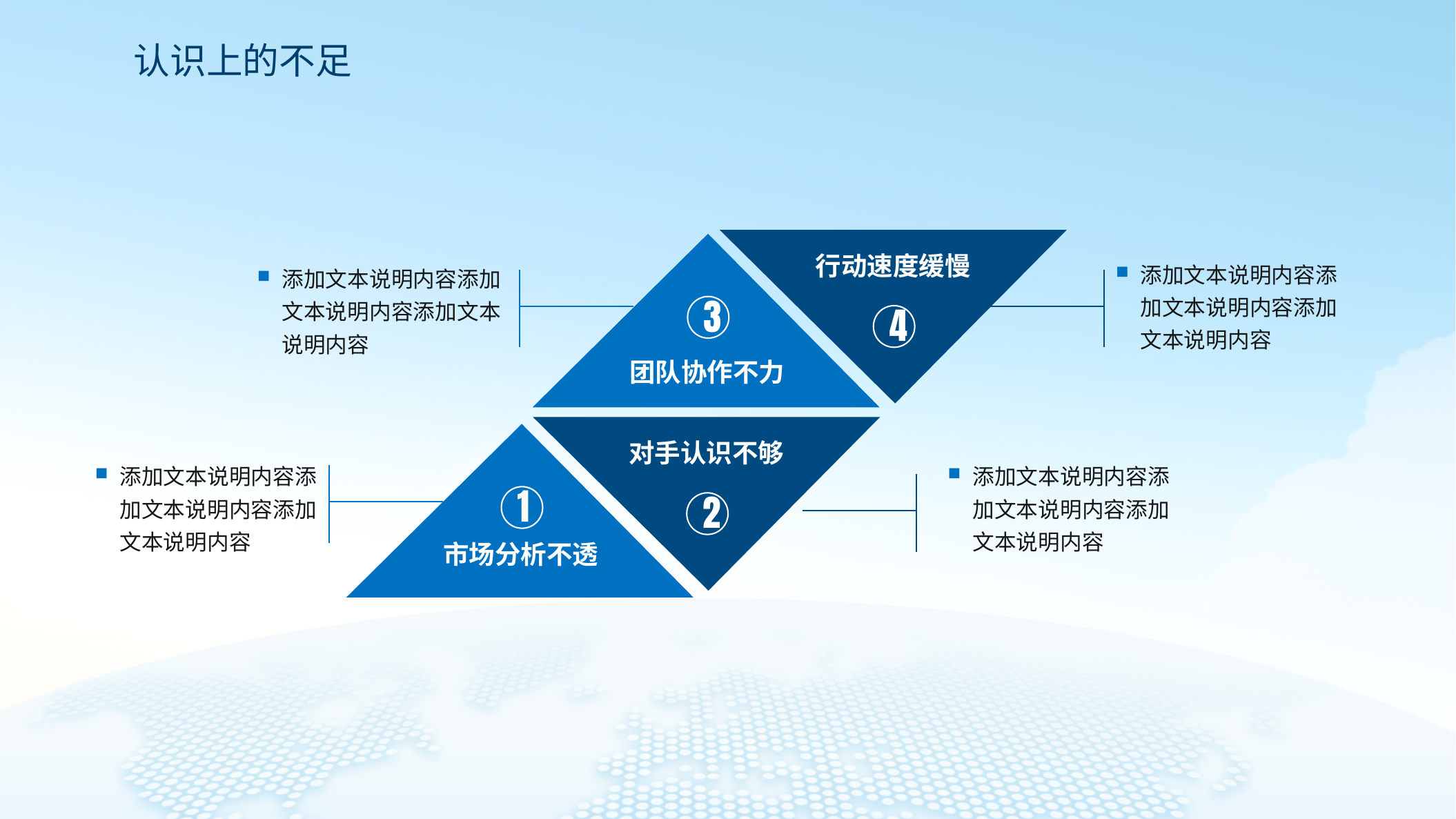

认识上的不足
行动速度缓慢
4
团队协作不力
3
添加文本说明内容添加文本说明内容添加文本说明内容
果酱定律
添加文本说明内容添加文本说明内容添加文本说明内容
4
对手认识不够
2
市场分析不透
1
添加文本说明内容添加文本说明内容添加文本说明内容
添加文本说明内容添加文本说明内容添加文本说明内容
1